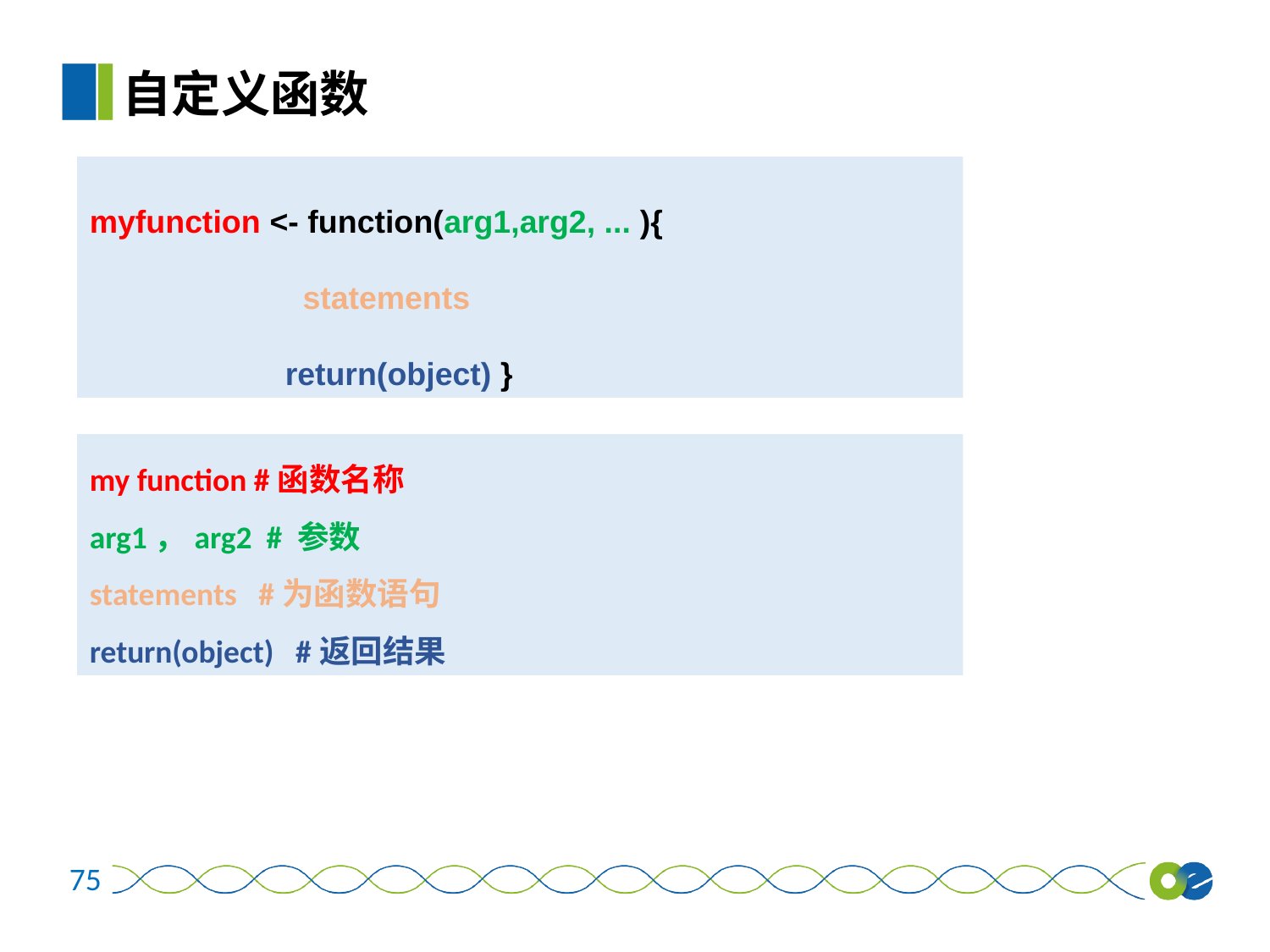

自定义函数
myfunction <- function(arg1,arg2, ... ){
                        statements
                      return(object) }
my function #函数名称
arg1，arg2  # 参数
statements   #为函数语句
return(object)   #返回结果
75